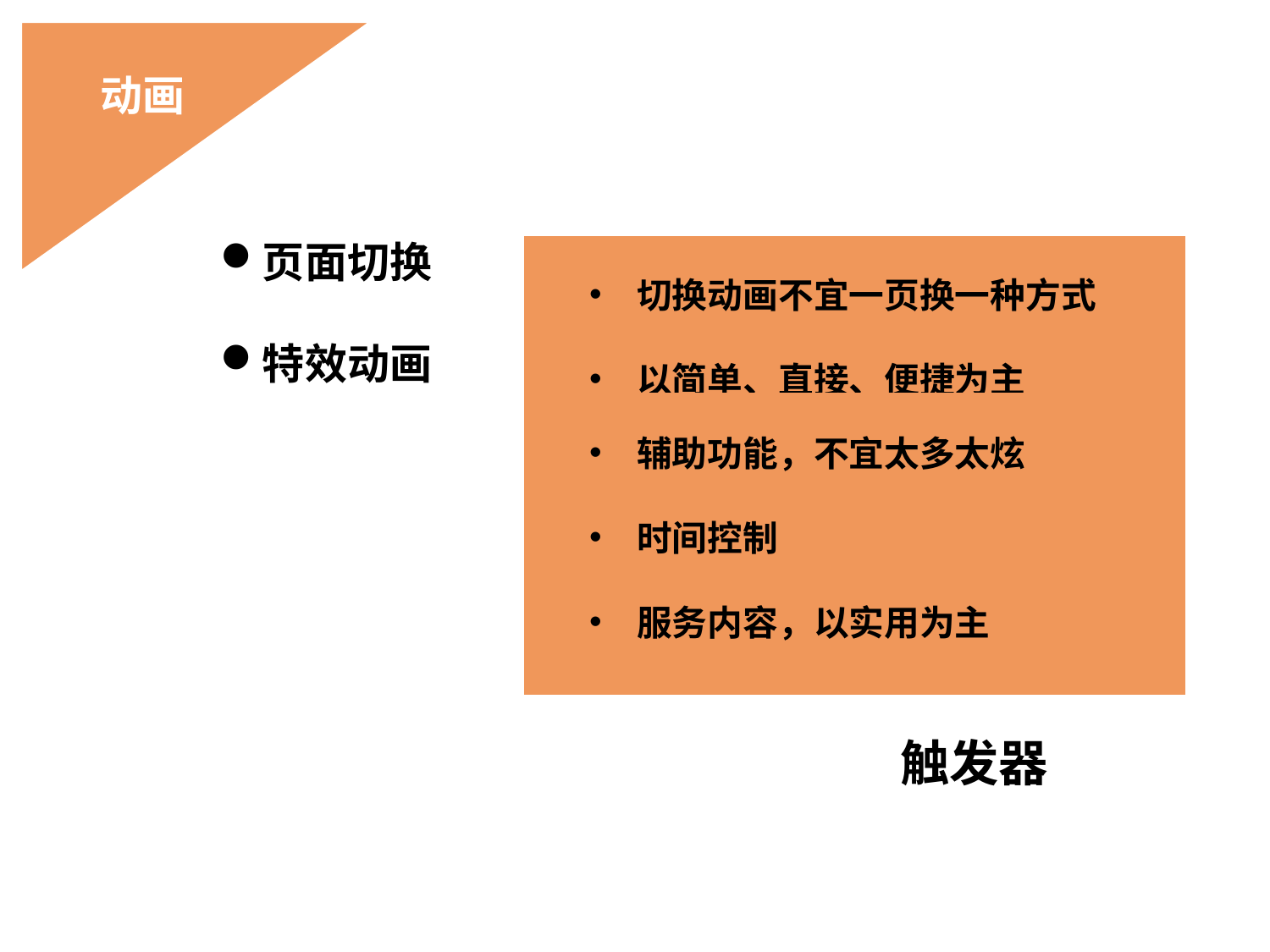

动画
页面切换

特效动画

切换动画不宜一页换一种方式

以简单、直接、便捷为主

辅助功能，不宜太多太炫

时间控制

服务内容，以实用为主

触发器